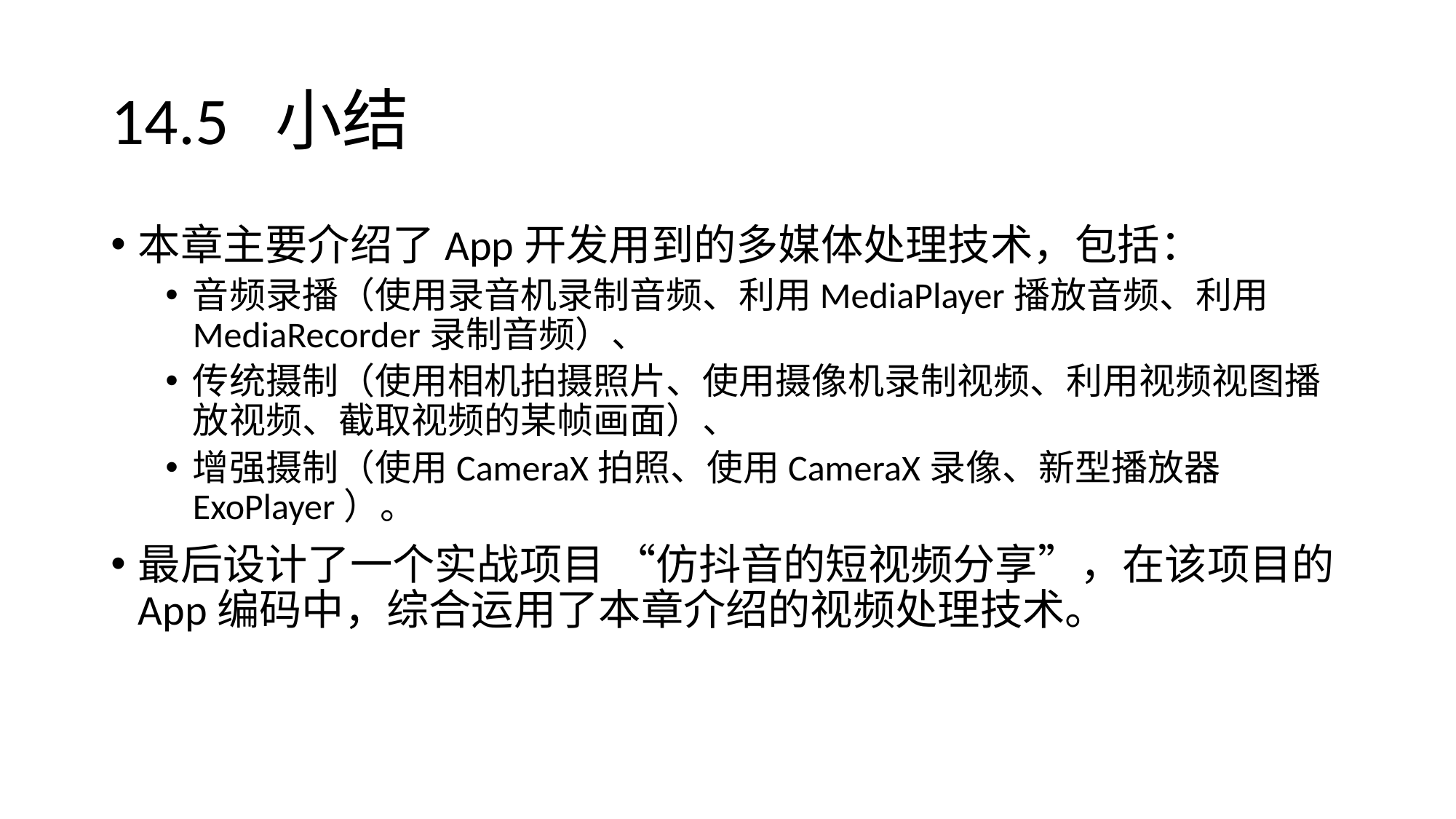

# 14.5  小结
本章主要介绍了App开发用到的多媒体处理技术，包括：
音频录播（使用录音机录制音频、利用MediaPlayer播放音频、利用MediaRecorder录制音频）、
传统摄制（使用相机拍摄照片、使用摄像机录制视频、利用视频视图播放视频、截取视频的某帧画面）、
增强摄制（使用CameraX拍照、使用CameraX录像、新型播放器ExoPlayer）。
最后设计了一个实战项目 “仿抖音的短视频分享”，在该项目的App编码中，综合运用了本章介绍的视频处理技术。